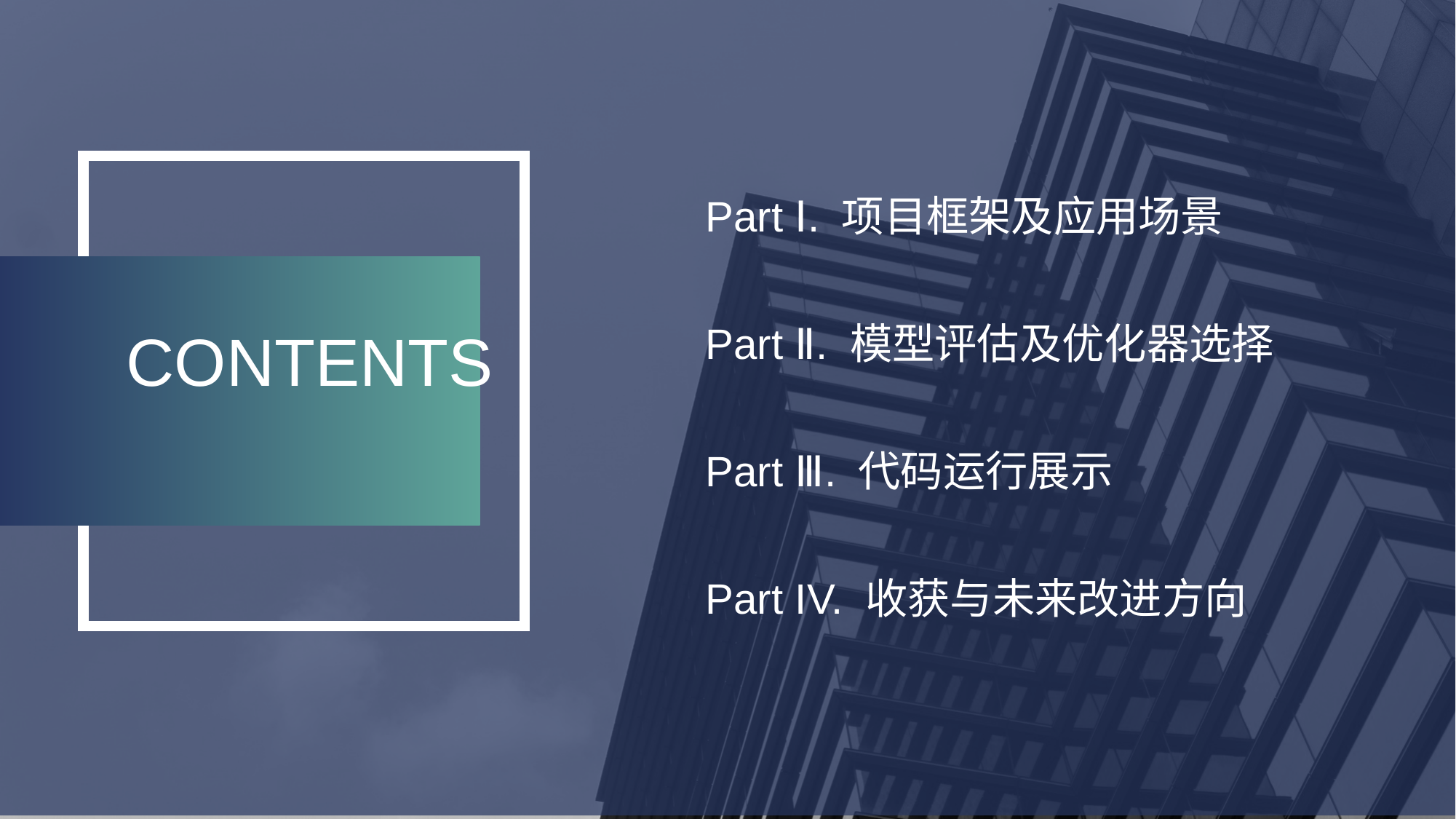

Part Ⅰ. 项目框架及应用场景
Part Ⅱ. 模型评估及优化器选择
Part Ⅲ. 代码运行展示
Part IV. 收获与未来改进方向

CONTENTS